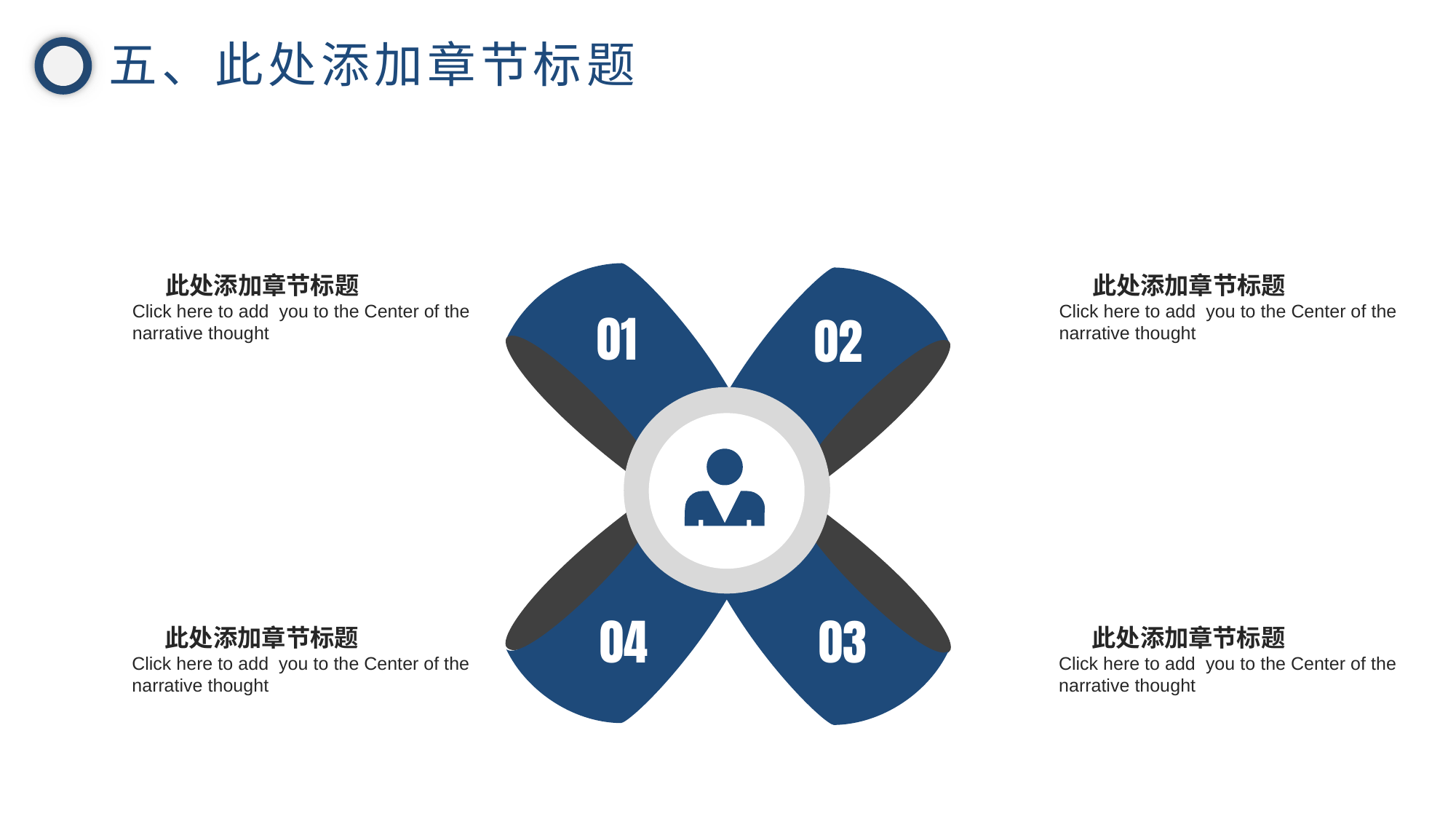

五、此处添加章节标题

     此处添加章节标题
Click here to add  you to the Center of the
narrative thought

     此处添加章节标题
Click here to add  you to the Center of the
narrative thought

01
02

04
03
     此处添加章节标题
Click here to add  you to the Center of the
narrative thought

     此处添加章节标题
Click here to add  you to the Center of the
narrative thought